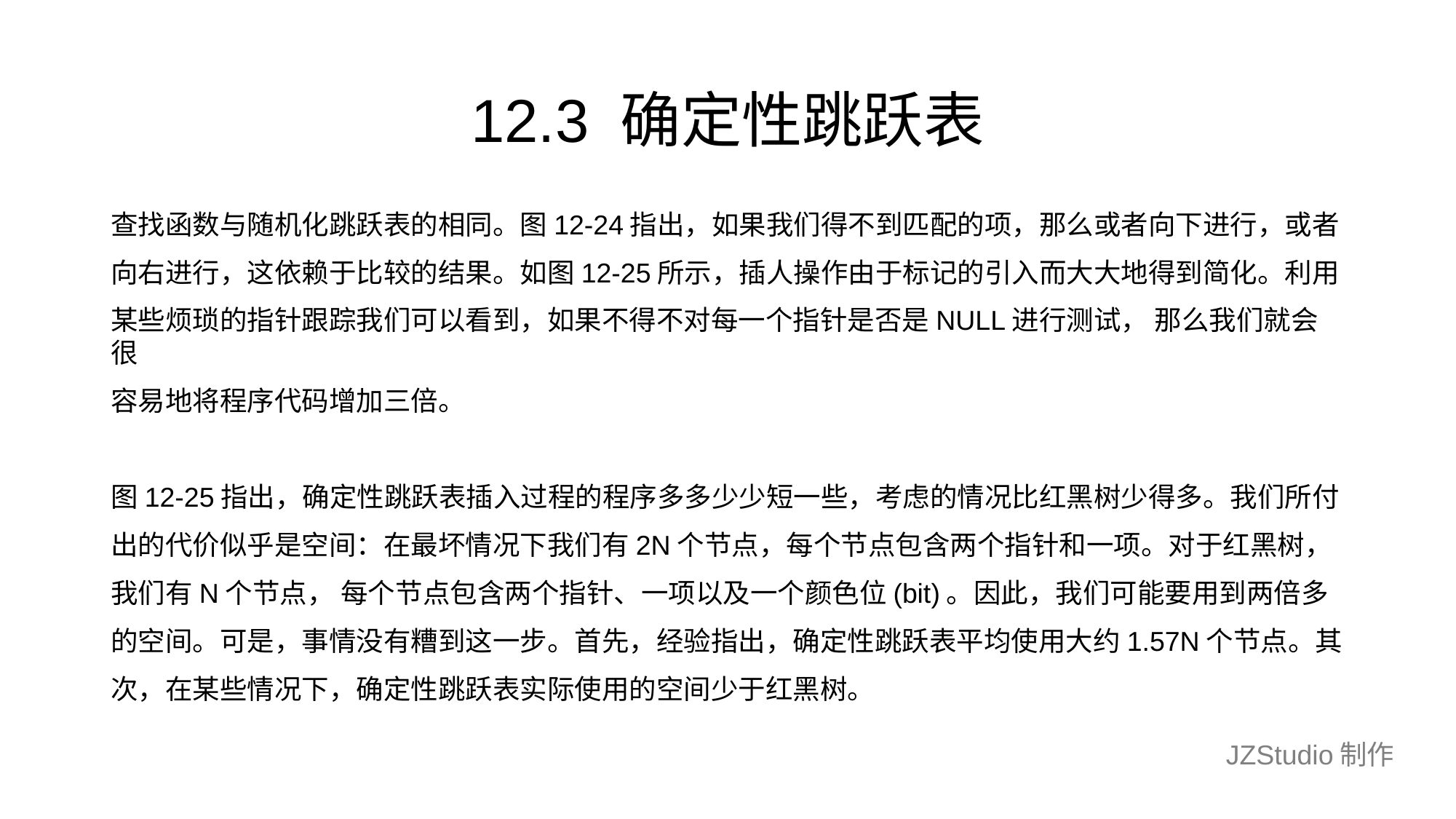

# 12.3 确定性跳跃表
查找函数与随机化跳跃表的相同。图12-24指出，如果我们得不到匹配的项，那么或者向下进行，或者
向右进行，这依赖于比较的结果。如图12-25所示，插人操作由于标记的引入而大大地得到简化。利用
某些烦琐的指针跟踪我们可以看到，如果不得不对每一个指针是否是NULL进行测试， 那么我们就会很
容易地将程序代码增加三倍。

图12-25指出，确定性跳跃表插入过程的程序多多少少短一些，考虑的情况比红黑树少得多。我们所付
出的代价似乎是空间：在最坏情况下我们有2N个节点，每个节点包含两个指针和一项。对于红黑树，
我们有N个节点， 每个节点包含两个指针、一项以及一个颜色位(bit)。因此，我们可能要用到两倍多
的空间。可是，事情没有糟到这一步。首先，经验指出，确定性跳跃表平均使用大约1.57N个节点。其
次，在某些情况下，确定性跳跃表实际使用的空间少于红黑树。